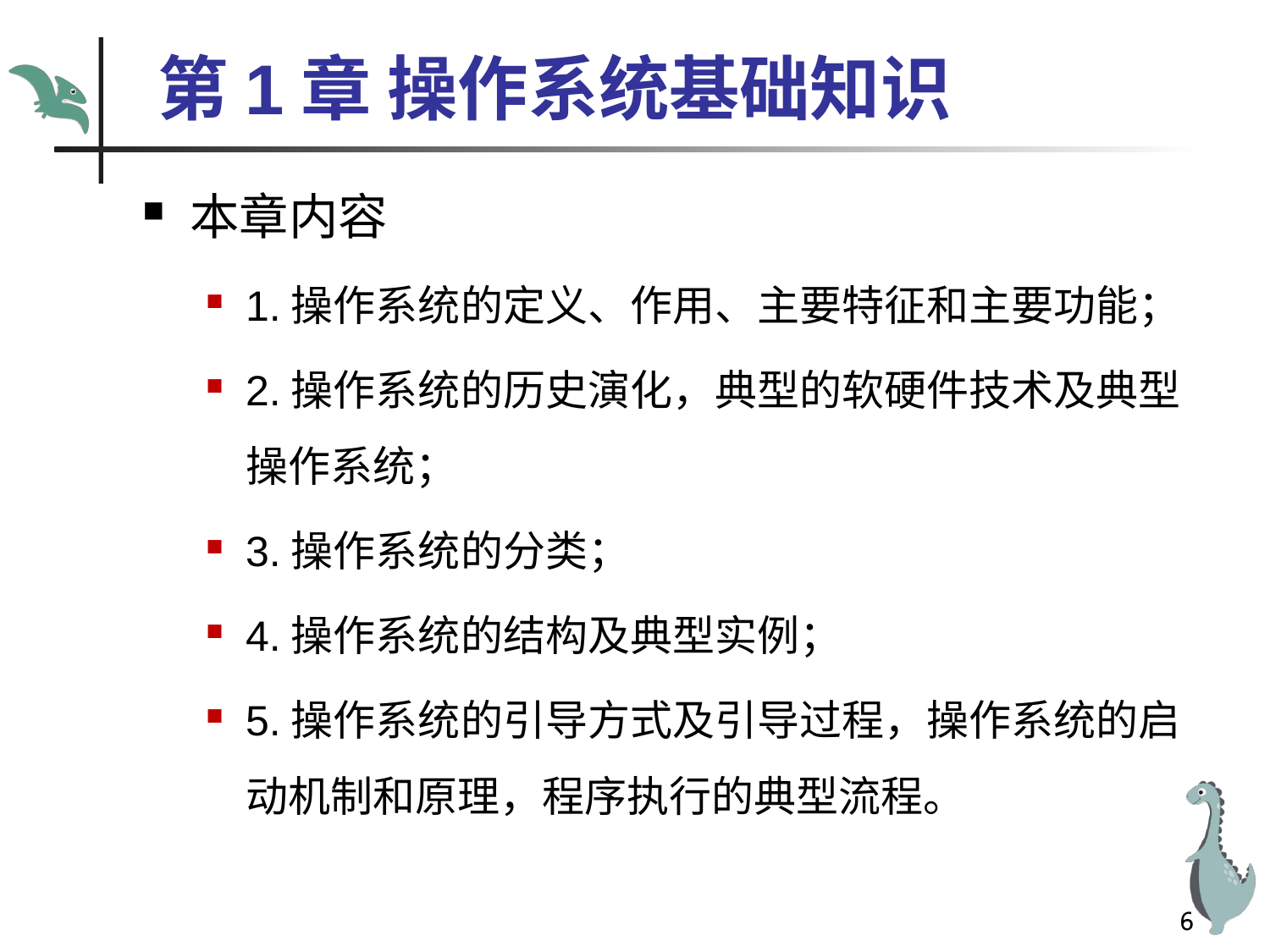

# 第1章 操作系统基础知识
本章内容
1.操作系统的定义、作用、主要特征和主要功能；
2.操作系统的历史演化，典型的软硬件技术及典型操作系统；
3.操作系统的分类；
4.操作系统的结构及典型实例；
5.操作系统的引导方式及引导过程，操作系统的启动机制和原理，程序执行的典型流程。

6